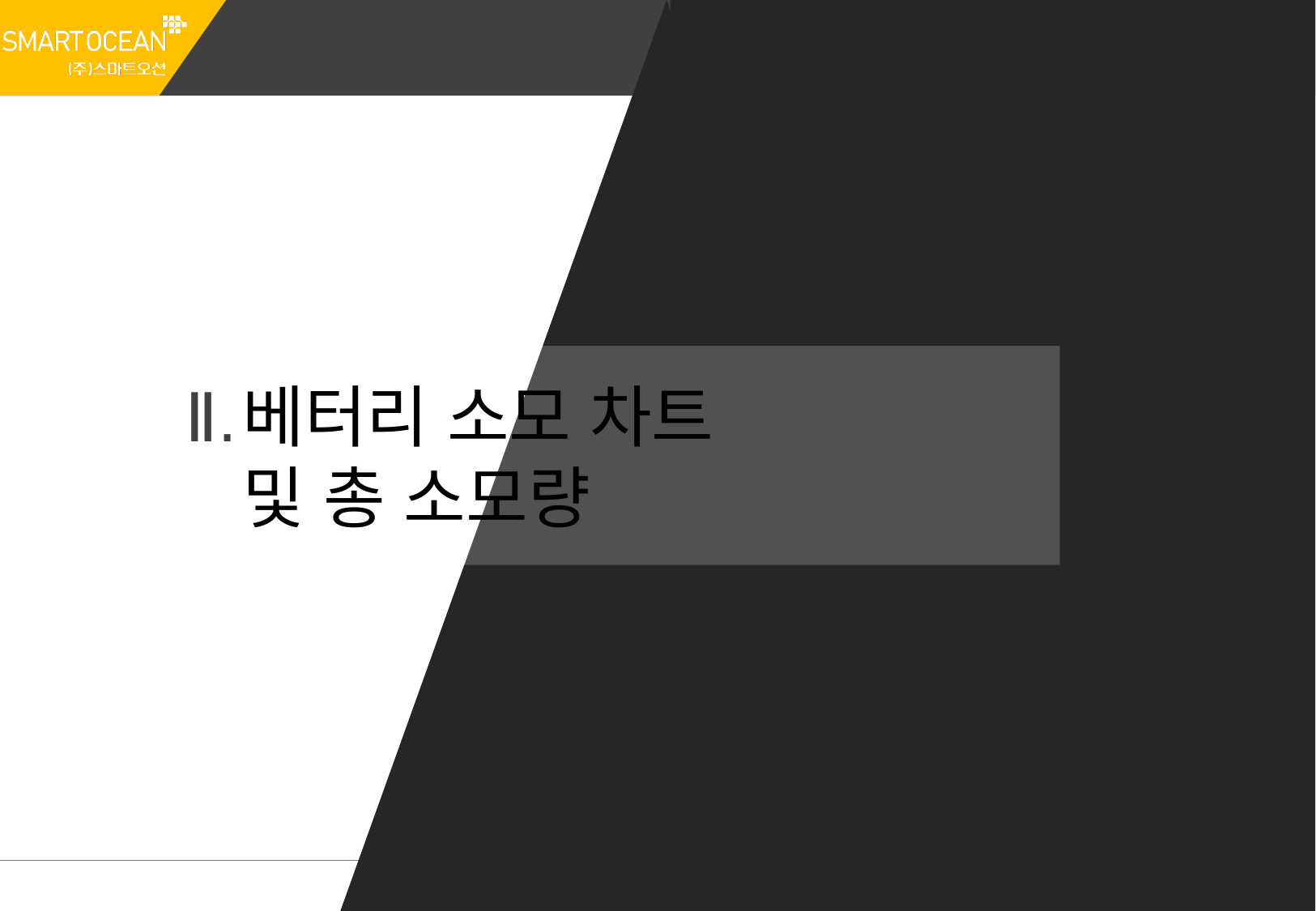

Ⅱ.
베터리 소모 차트 및 총 소모량